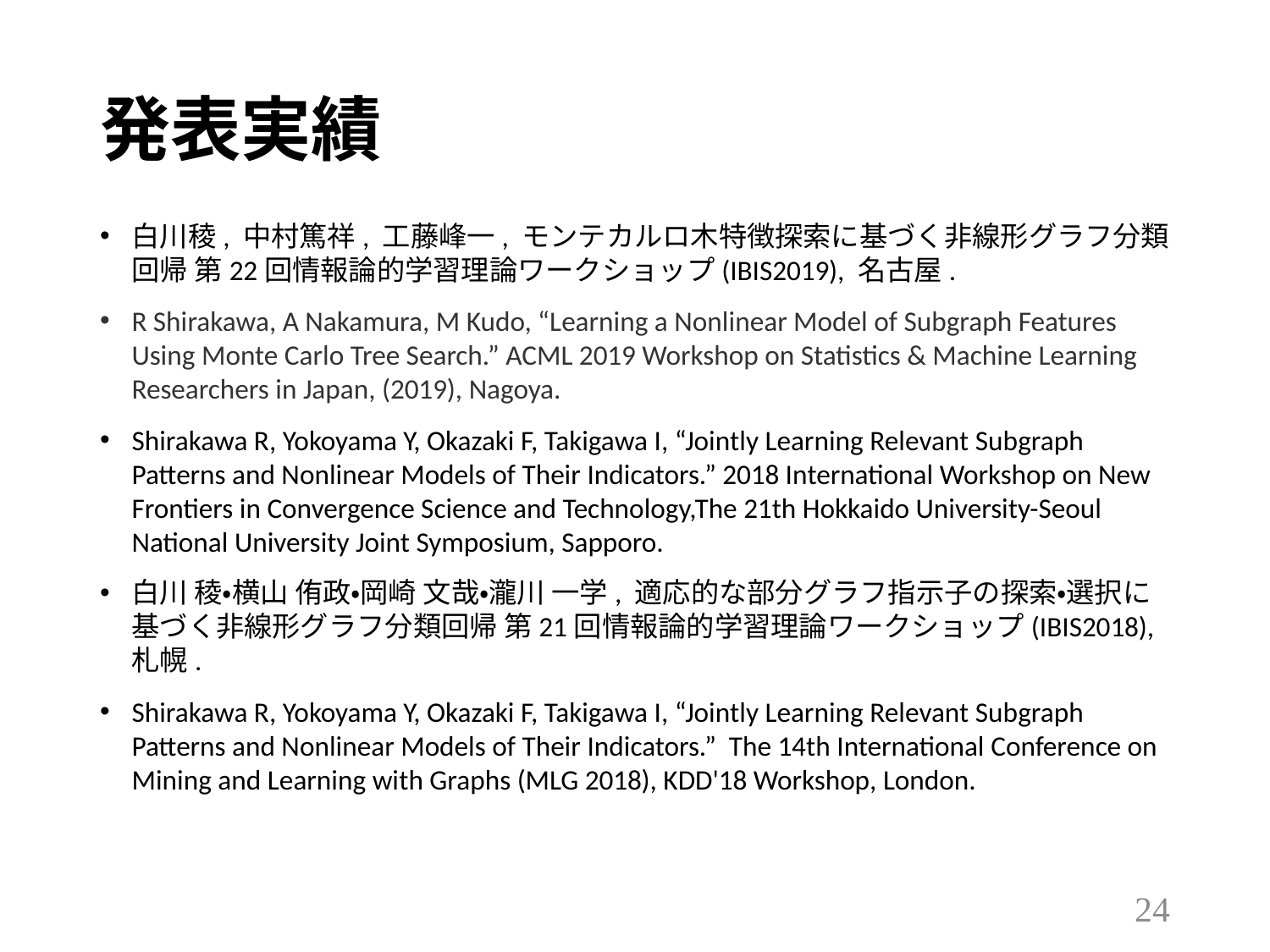

# 発表実績
白川稜, 中村篤祥, 工藤峰一, モンテカルロ木特徴探索に基づく非線形グラフ分類回帰 第22回情報論的学習理論ワークショップ(IBIS2019), 名古屋.
R Shirakawa, A Nakamura, M Kudo, “Learning a Nonlinear Model of Subgraph Features Using Monte Carlo Tree Search.” ACML 2019 Workshop on Statistics & Machine Learning Researchers in Japan, (2019), Nagoya.
Shirakawa R, Yokoyama Y, Okazaki F, Takigawa I, “Jointly Learning Relevant Subgraph Patterns and Nonlinear Models of Their Indicators.” 2018 International Workshop on New Frontiers in Convergence Science and Technology,The 21th Hokkaido University-Seoul National University Joint Symposium, Sapporo.
白川 稜・横山 侑政・岡崎 文哉・瀧川 一学, 適応的な部分グラフ指示子の探索・選択に基づく非線形グラフ分類回帰 第21回情報論的学習理論ワークショップ(IBIS2018), 札幌.
Shirakawa R, Yokoyama Y, Okazaki F, Takigawa I, “Jointly Learning Relevant Subgraph Patterns and Nonlinear Models of Their Indicators.”  The 14th International Conference on Mining and Learning with Graphs (MLG 2018), KDD'18 Workshop, London.
24